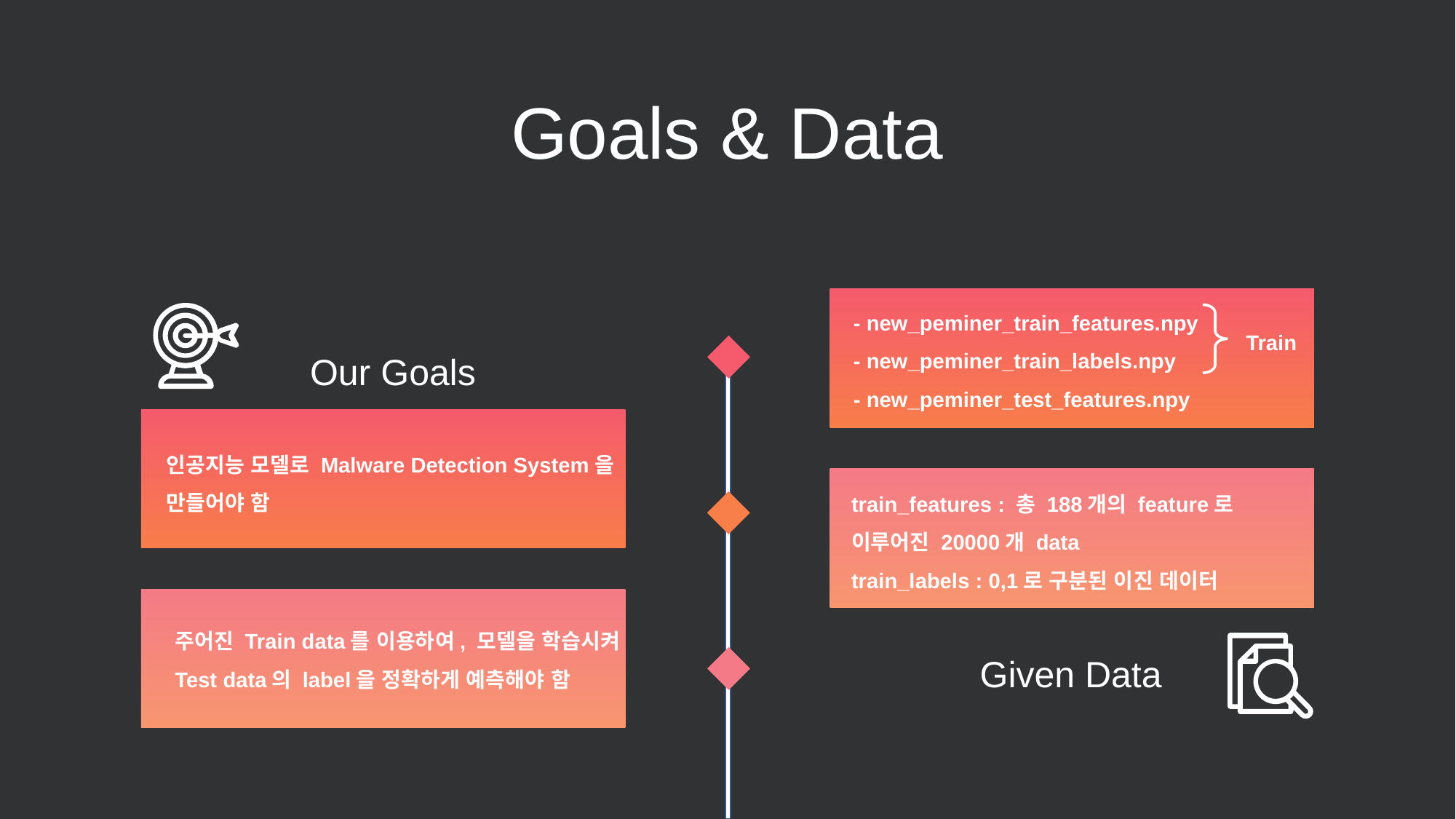

Goals & Data

- new_peminer_train_features.npy
- new_peminer_train_labels.npy
- new_peminer_test_features.npy

Train
Our Goals

인공지능 모델로 Malware Detection System을 만들어야 함

train_features : 총 188개의 feature로 이루어진 20000개 data
train_labels : 0,1로 구분된 이진 데이터

주어진 Train data를 이용하여, 모델을 학습시켜
Test data의 label을 정확하게 예측해야 함
Given Data